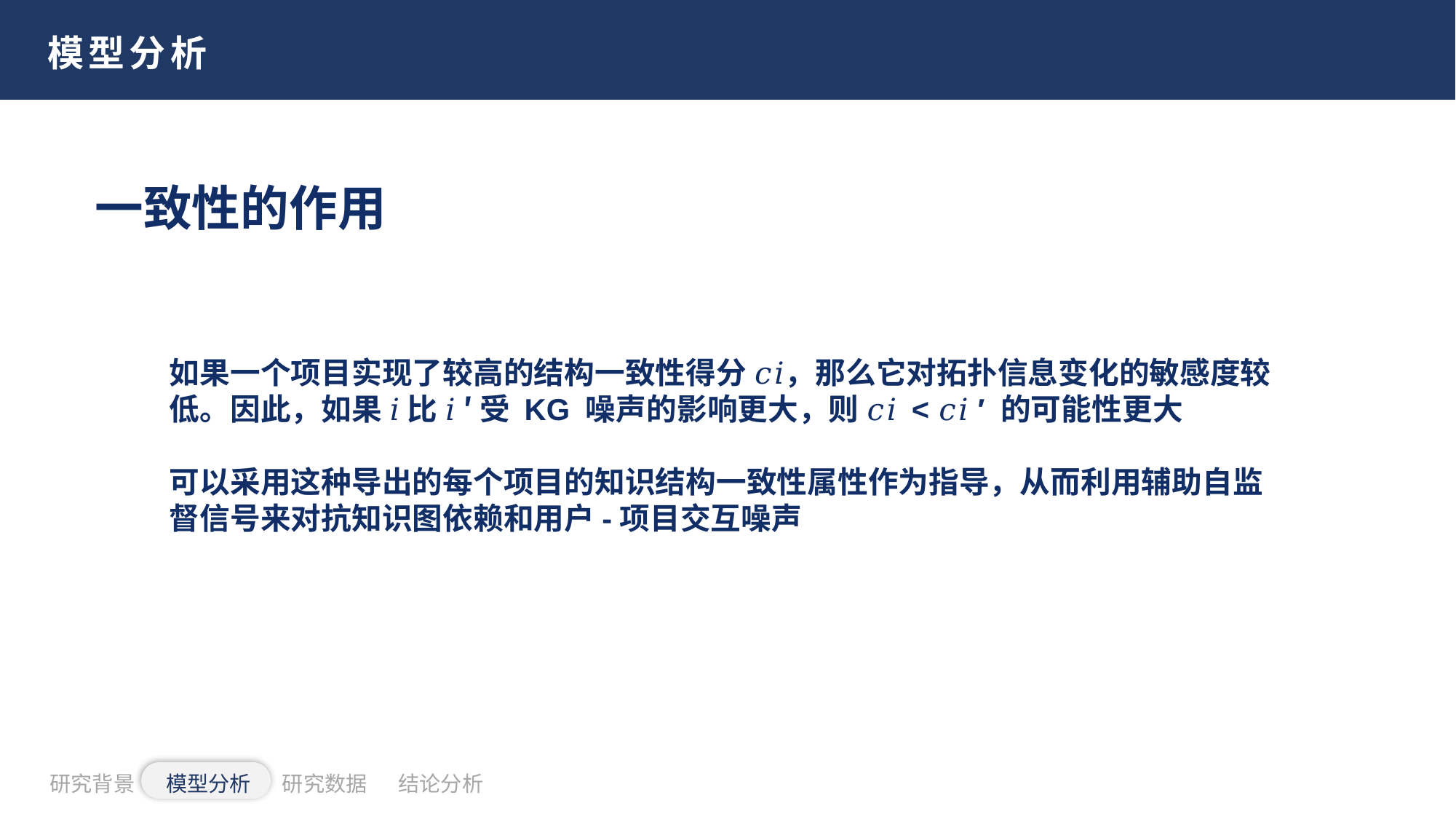

模型分析
一致性的作用
如果一个项目实现了较高的结构一致性得分 𝑐𝑖，那么它对拓扑信息变化的敏感度较低。因此，如果 𝑖 比 𝑖 ′ 受 KG 噪声的影响更大，则 𝑐𝑖 < 𝑐𝑖 ′ 的可能性更大

可以采用这种导出的每个项目的知识结构一致性属性作为指导，从而利用辅助自监督信号来对抗知识图依赖和用户-项目交互噪声
研究背景
模型分析
研究数据
结论分析